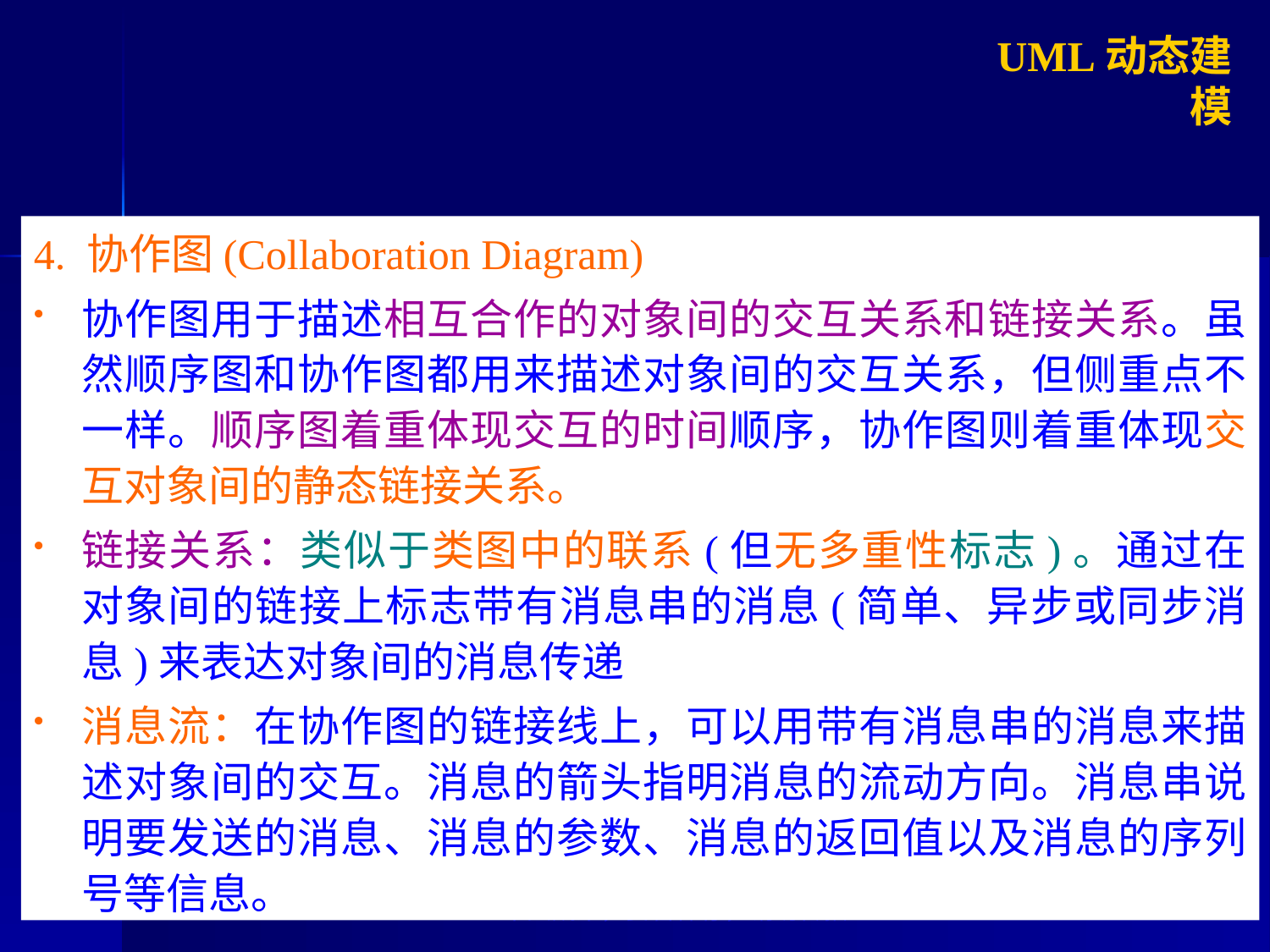

UML动态建模
4. 协作图(Collaboration Diagram)
协作图用于描述相互合作的对象间的交互关系和链接关系。虽然顺序图和协作图都用来描述对象间的交互关系，但侧重点不一样。顺序图着重体现交互的时间顺序，协作图则着重体现交互对象间的静态链接关系。
链接关系：类似于类图中的联系(但无多重性标志)。通过在对象间的链接上标志带有消息串的消息(简单、异步或同步消息)来表达对象间的消息传递
消息流：在协作图的链接线上，可以用带有消息串的消息来描述对象间的交互。消息的箭头指明消息的流动方向。消息串说明要发送的消息、消息的参数、消息的返回值以及消息的序列号等信息。

个人成果，妥善保存，请勿传播